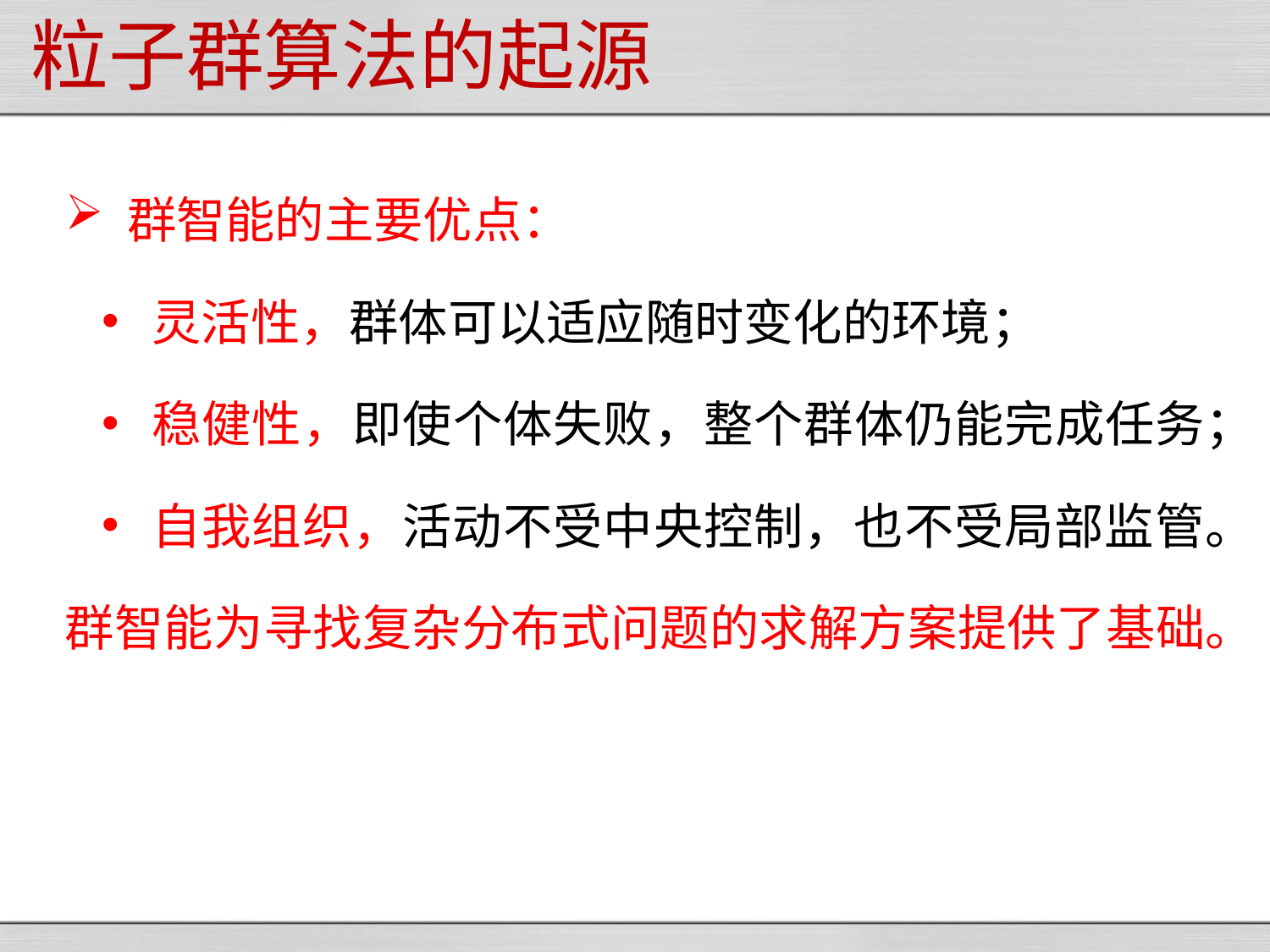

# 粒子群算法的起源
群智能的主要优点：
灵活性，群体可以适应随时变化的环境；
稳健性，即使个体失败，整个群体仍能完成任务；
自我组织，活动不受中央控制，也不受局部监管。
群智能为寻找复杂分布式问题的求解方案提供了基础。